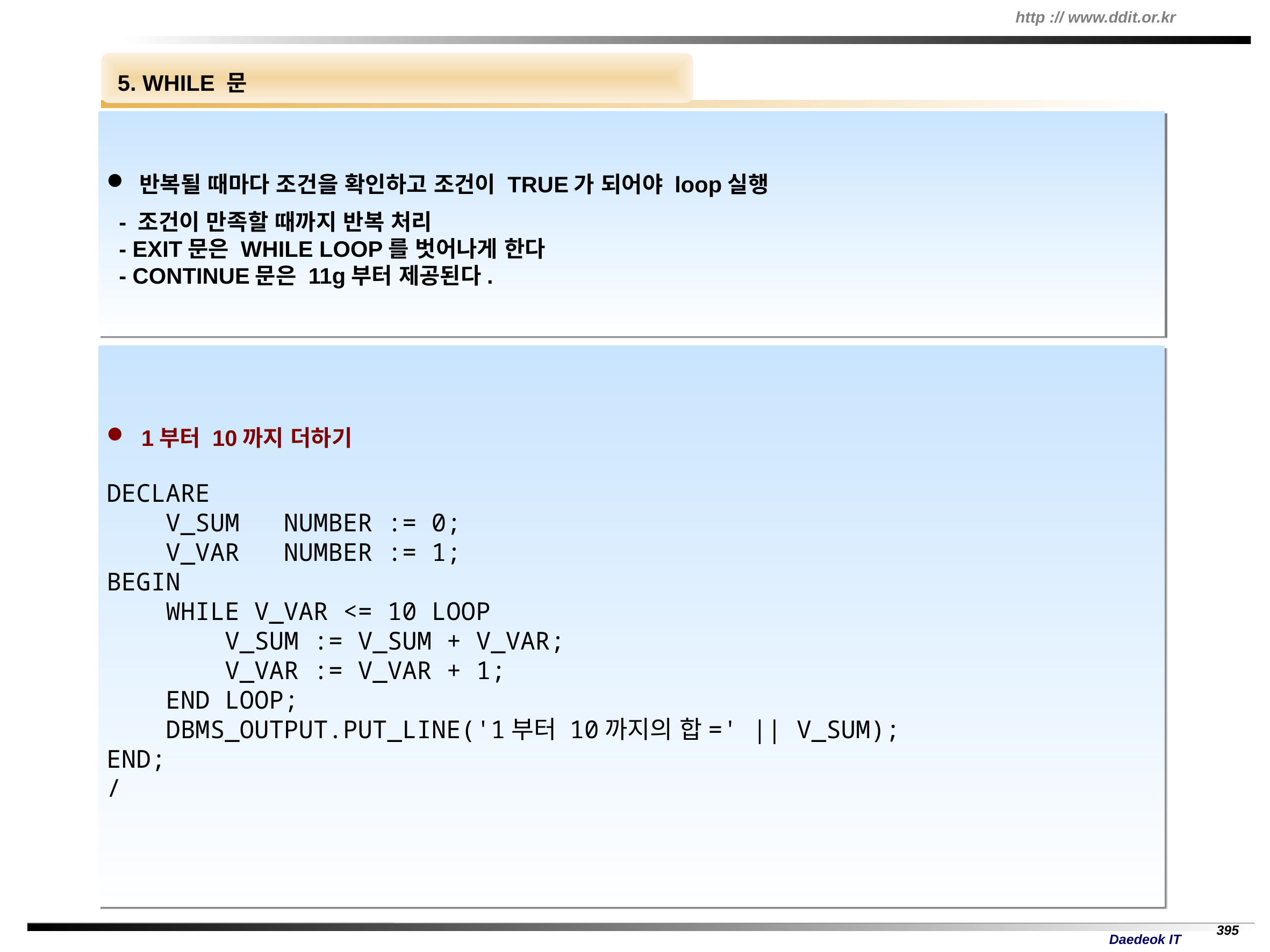

5. WHILE 문

 반복될 때마다 조건을 확인하고 조건이 TRUE가 되어야 loop실행
  - 조건이 만족할 때까지 반복 처리
  - EXIT문은 WHILE LOOP를 벗어나게 한다
  - CONTINUE문은 11g부터 제공된다.
  1부터 10까지 더하기

DECLARE
    V_SUM   NUMBER := 0;
    V_VAR   NUMBER := 1;
BEGIN
    WHILE V_VAR <= 10 LOOP
        V_SUM := V_SUM + V_VAR;
        V_VAR := V_VAR + 1;
    END LOOP;
    DBMS_OUTPUT.PUT_LINE('1부터 10까지의 합=' || V_SUM);
END;
/